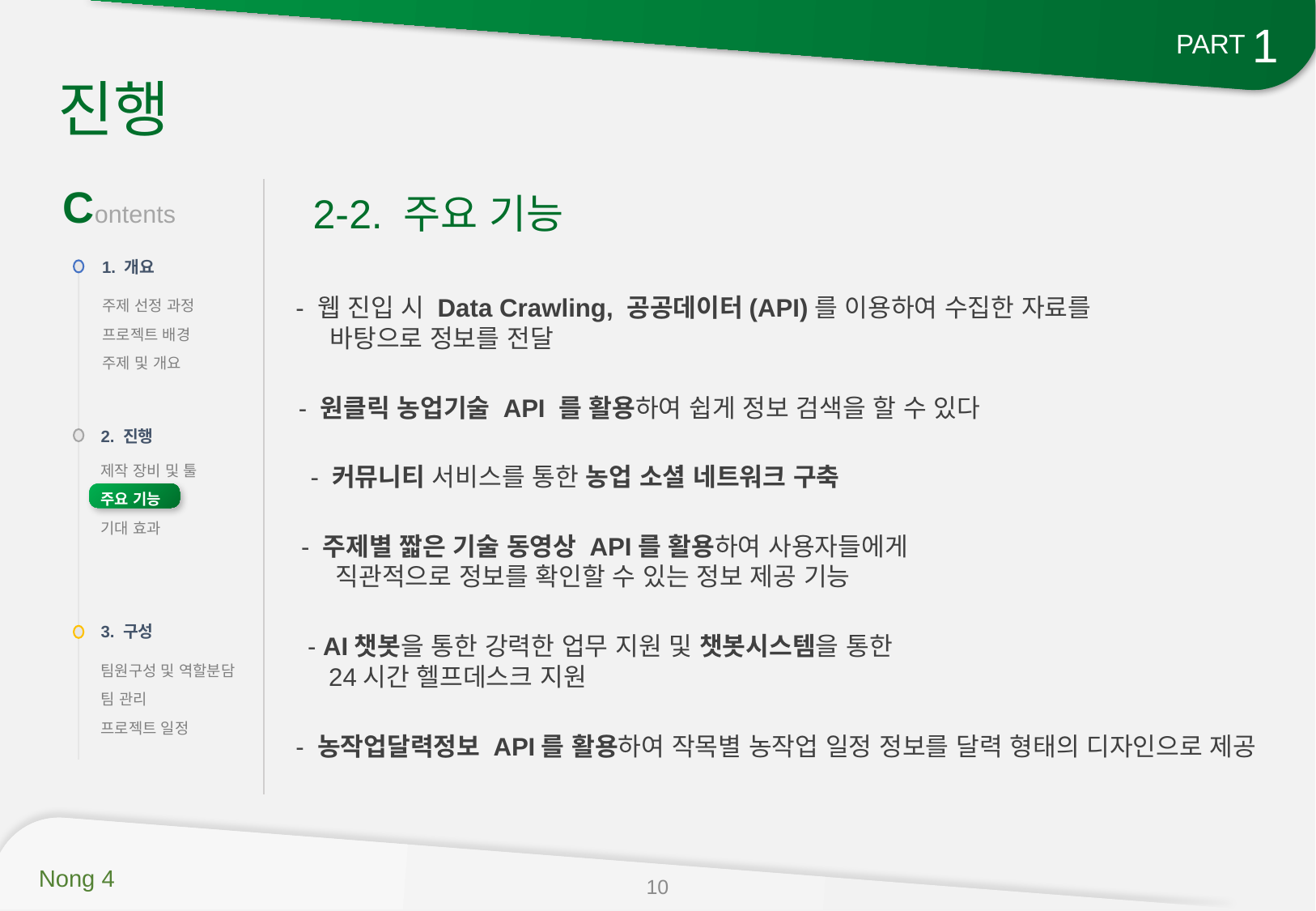

1
PART
진행
Contents
2-2. 주요 기능
1. 개요

- 웹 진입 시 Data Crawling, 공공데이터(API)를 이용하여 수집한 자료를
    바탕으로 정보를 전달
주제 선정 과정
프로젝트 배경
주제 및 개요
- 원클릭 농업기술 API 를 활용하여 쉽게 정보 검색을 할 수 있다
2. 진행

제작 장비 및 툴
주요 기능
기대 효과
- 커뮤니티 서비스를 통한 농업 소셜 네트워크 구축

- 주제별 짧은 기술 동영상 API를 활용하여 사용자들에게
    직관적으로 정보를 확인할 수 있는 정보 제공 기능
3. 구성
- AI챗봇을 통한 강력한 업무 지원 및 챗봇시스템을 통한
   24시간 헬프데스크 지원

팀원구성 및 역할분담
팀 관리
프로젝트 일정
- 농작업달력정보 API를 활용하여 작목별 농작업 일정 정보를 달력 형태의 디자인으로 제공
10